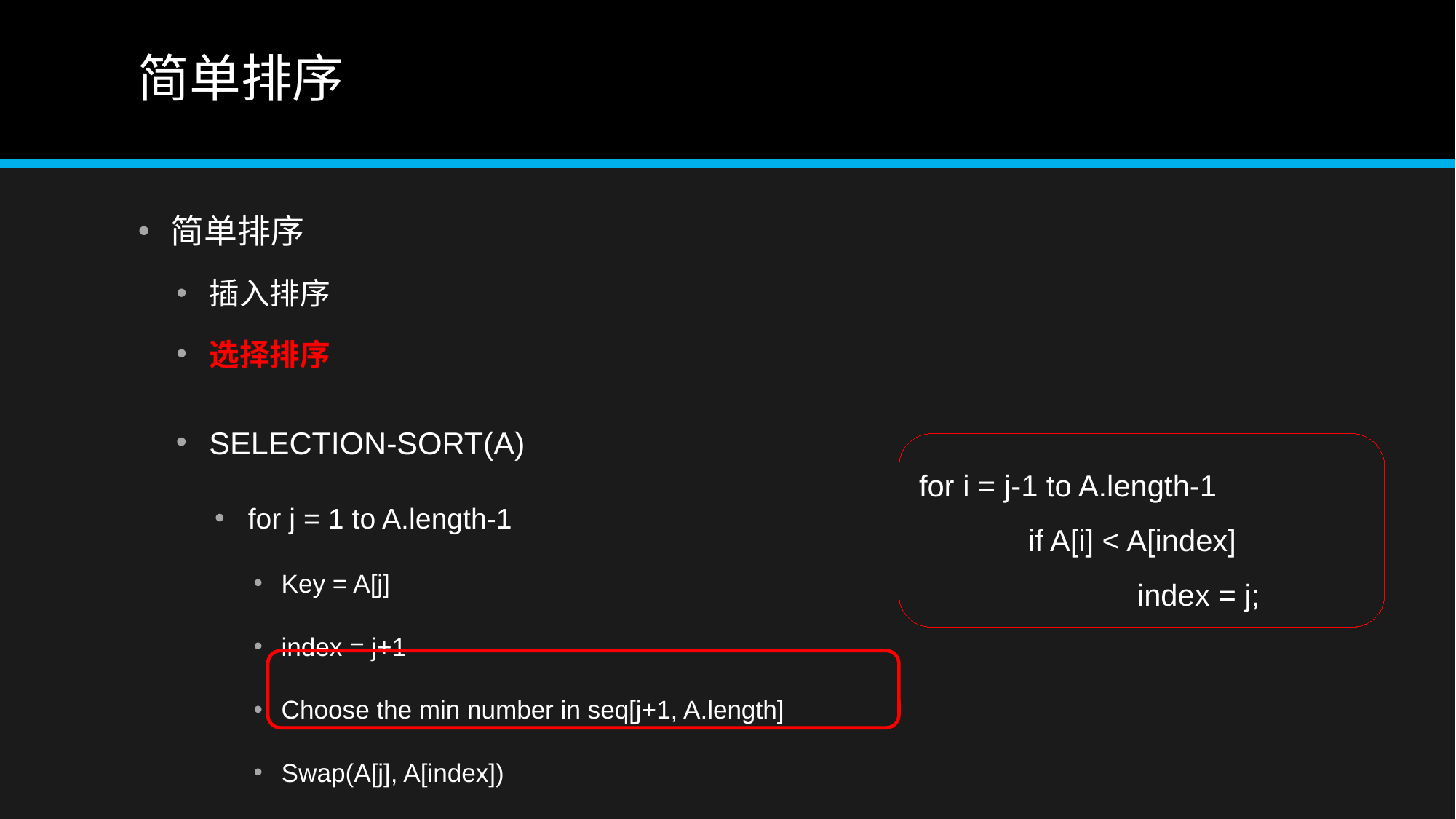

# 简单排序
简单排序
插入排序
选择排序
SELECTION-SORT(A)
for j = 1 to A.length-1
Key = A[j]
index = j+1
Choose the min number in seq[j+1, A.length]
Swap(A[j], A[index])

for i = j-1 to A.length-1
	if A[i] < A[index]
		index = j;